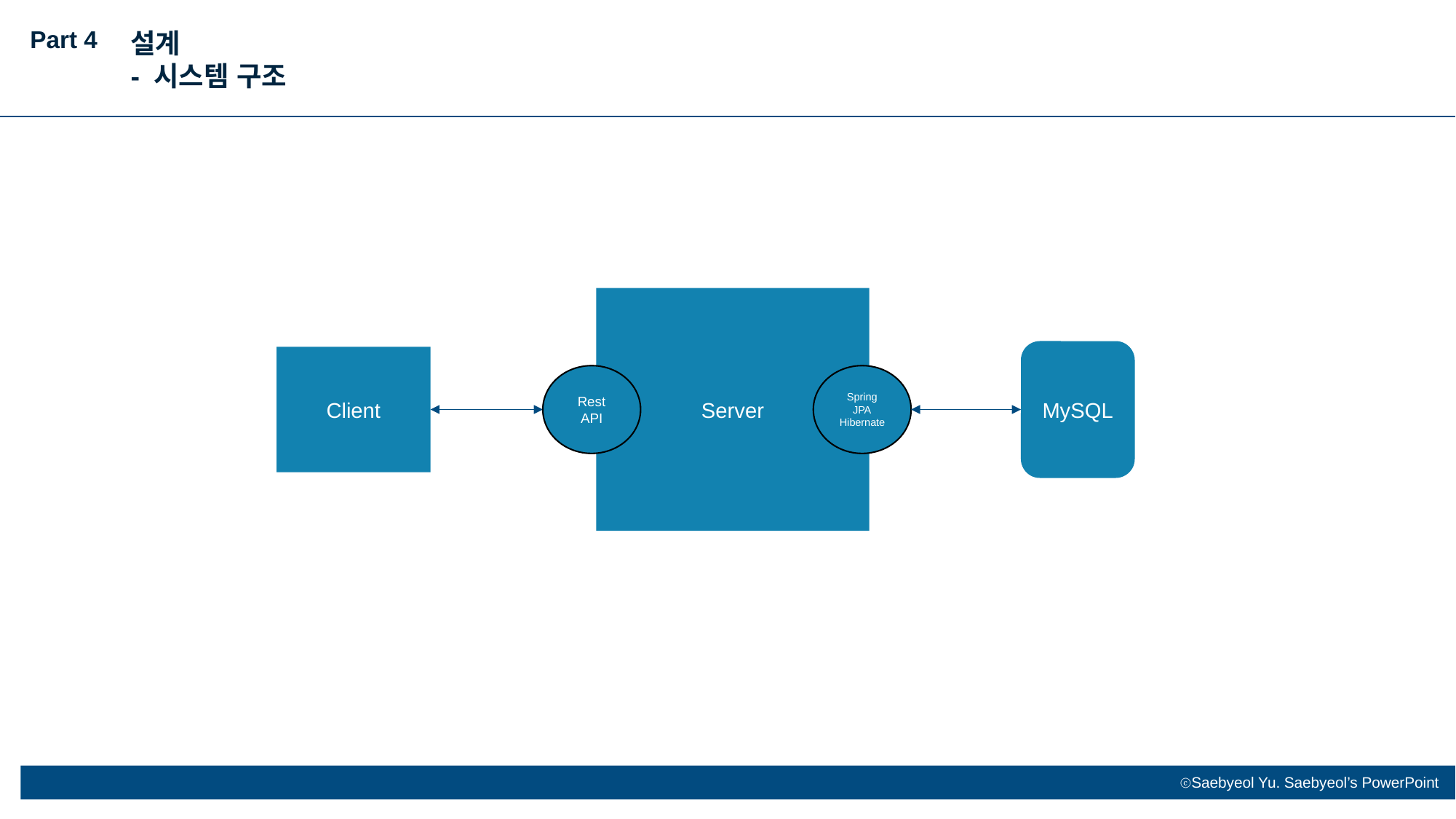

Part 4
설계
- 시스템 구조
Server
MySQL
Client
Rest API
Spring JPA Hibernate